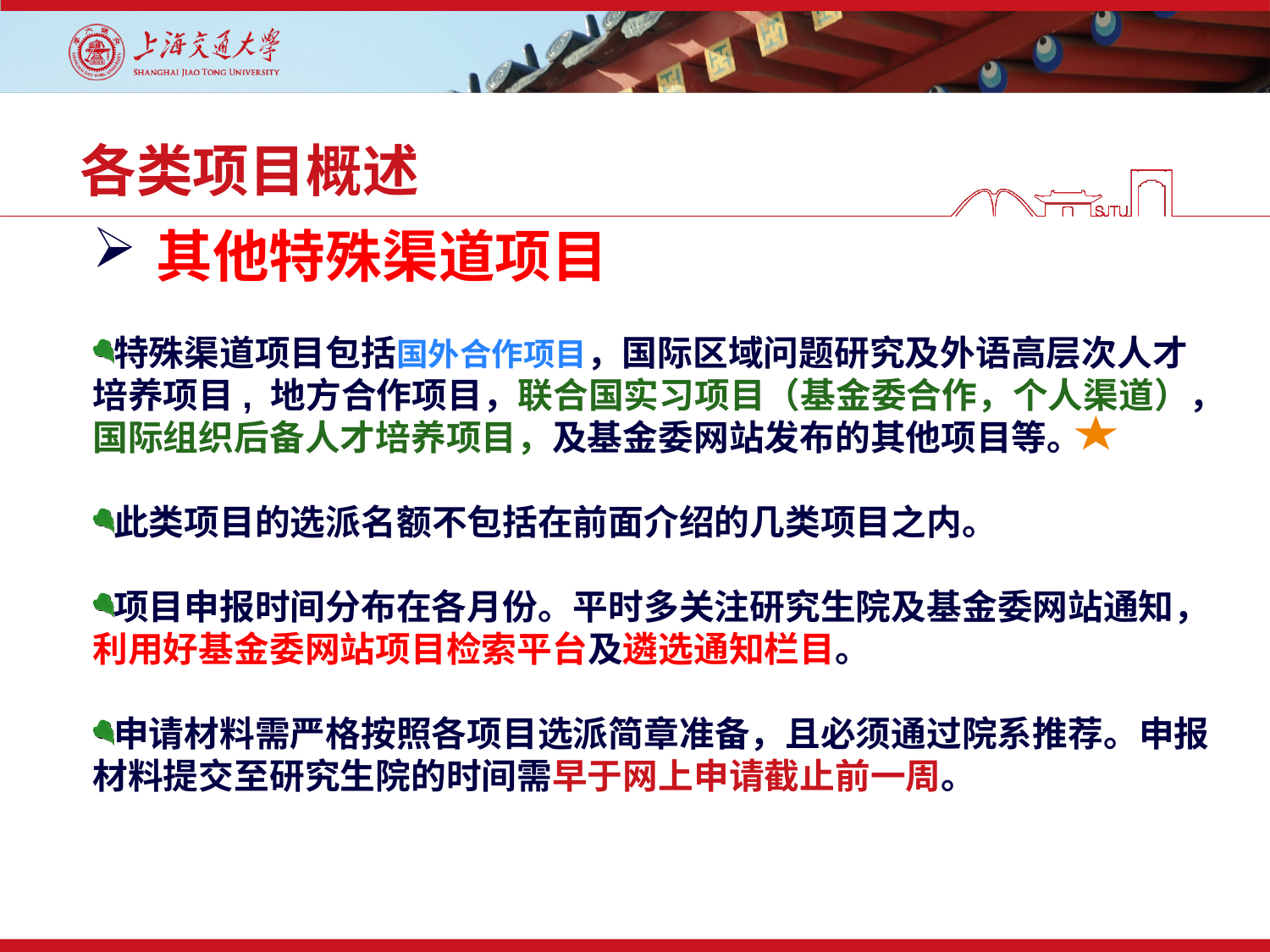

# 各类项目概述
其他特殊渠道项目
特殊渠道项目包括国外合作项目，国际区域问题研究及外语高层次人才培养项目, 地方合作项目，联合国实习项目（基金委合作，个人渠道），国际组织后备人才培养项目，及基金委网站发布的其他项目等。
此类项目的选派名额不包括在前面介绍的几类项目之内。
项目申报时间分布在各月份。平时多关注研究生院及基金委网站通知，利用好基金委网站项目检索平台及遴选通知栏目。
申请材料需严格按照各项目选派简章准备，且必须通过院系推荐。申报材料提交至研究生院的时间需早于网上申请截止前一周。